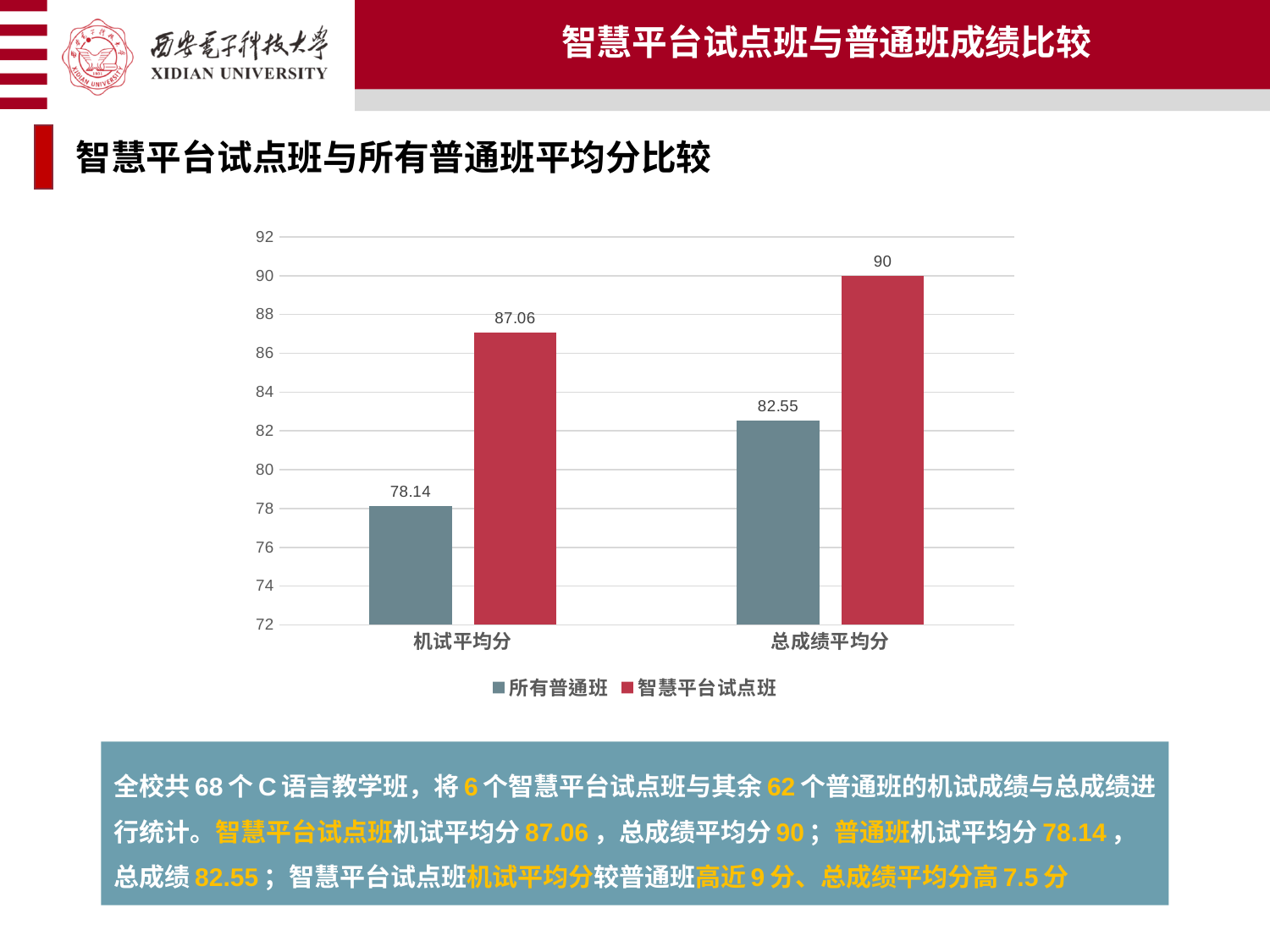

智慧平台试点班与普通班成绩比较

智慧平台试点班与所有普通班平均分比较

### Chart

| Category | 所有普通班 | 智慧平台试点班 |
|---|---|---|
| 机试平均分 | 78.14 | 87.06 |
| 总成绩平均分 | 82.55 | 90.0 |
全校共68个C语言教学班，将6个智慧平台试点班与其余62个普通班的机试成绩与总成绩进行统计。智慧平台试点班机试平均分87.06，总成绩平均分90；普通班机试平均分78.14，总成绩82.55；智慧平台试点班机试平均分较普通班高近9分、总成绩平均分高7.5分